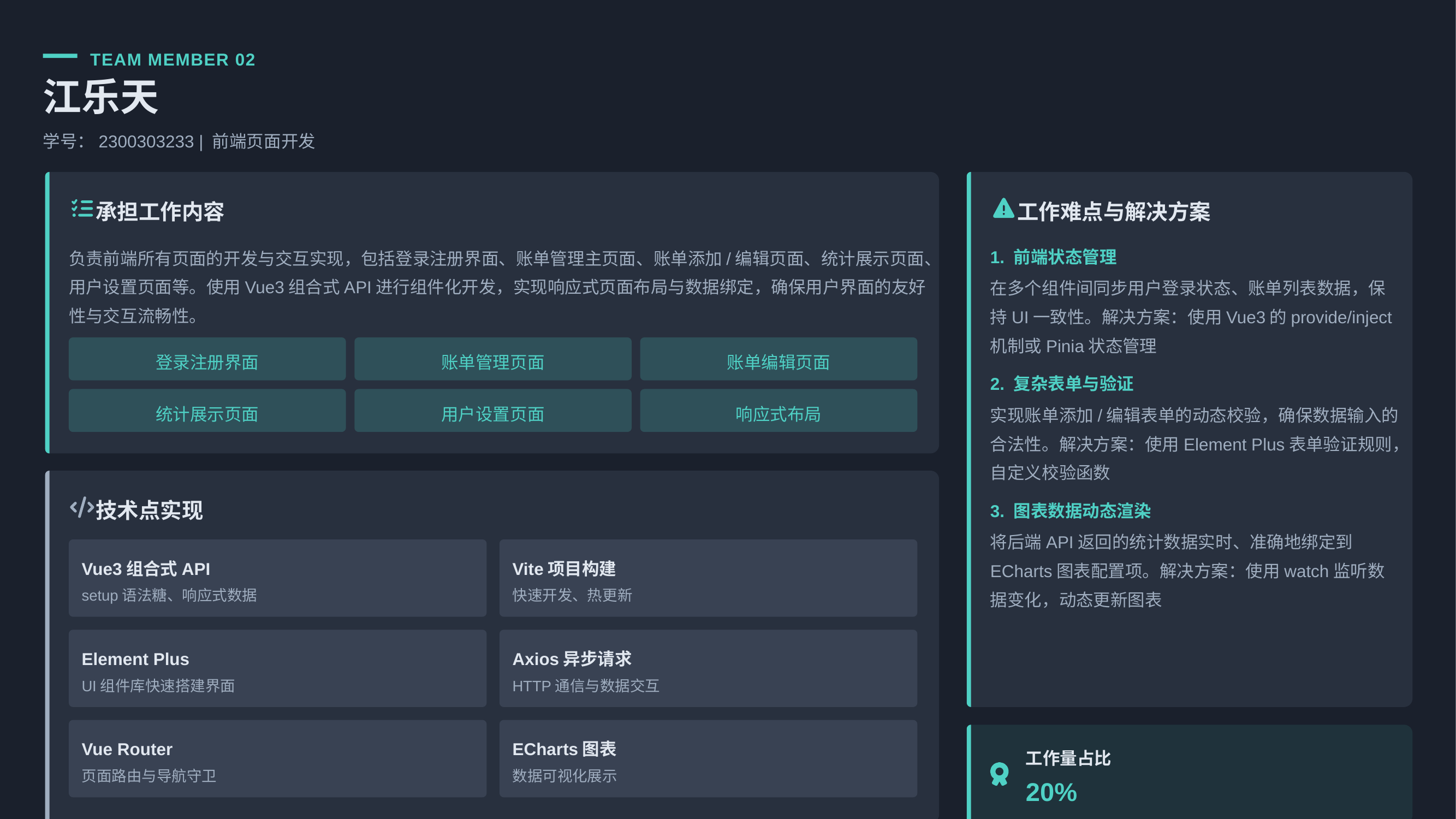

TEAM MEMBER 02

江乐天
学号：2300303233 | 前端页面开发

承担工作内容
工作难点与解决方案

负责前端所有页面的开发与交互实现，包括登录注册界面、账单管理主页面、账单添加/编辑页面、统计展示页面、用户设置页面等。使用Vue3组合式API进行组件化开发，实现响应式页面布局与数据绑定，确保用户界面的友好性与交互流畅性。
1. 前端状态管理
在多个组件间同步用户登录状态、账单列表数据，保持UI一致性。解决方案：使用Vue3的provide/inject机制或Pinia状态管理
登录注册界面

账单管理页面

账单编辑页面

2. 复杂表单与验证
统计展示页面

用户设置页面

响应式布局

实现账单添加/编辑表单的动态校验，确保数据输入的合法性。解决方案：使用Element Plus表单验证规则，自定义校验函数

技术点实现
3. 图表数据动态渲染

将后端API返回的统计数据实时、准确地绑定到ECharts图表配置项。解决方案：使用watch监听数据变化，动态更新图表

Vue3组合式API
Vite项目构建
setup语法糖、响应式数据
快速开发、热更新

Element Plus
Axios异步请求
UI组件库快速搭建界面
HTTP通信与数据交互

Vue Router
ECharts图表
工作量占比
页面路由与导航守卫
数据可视化展示

20%